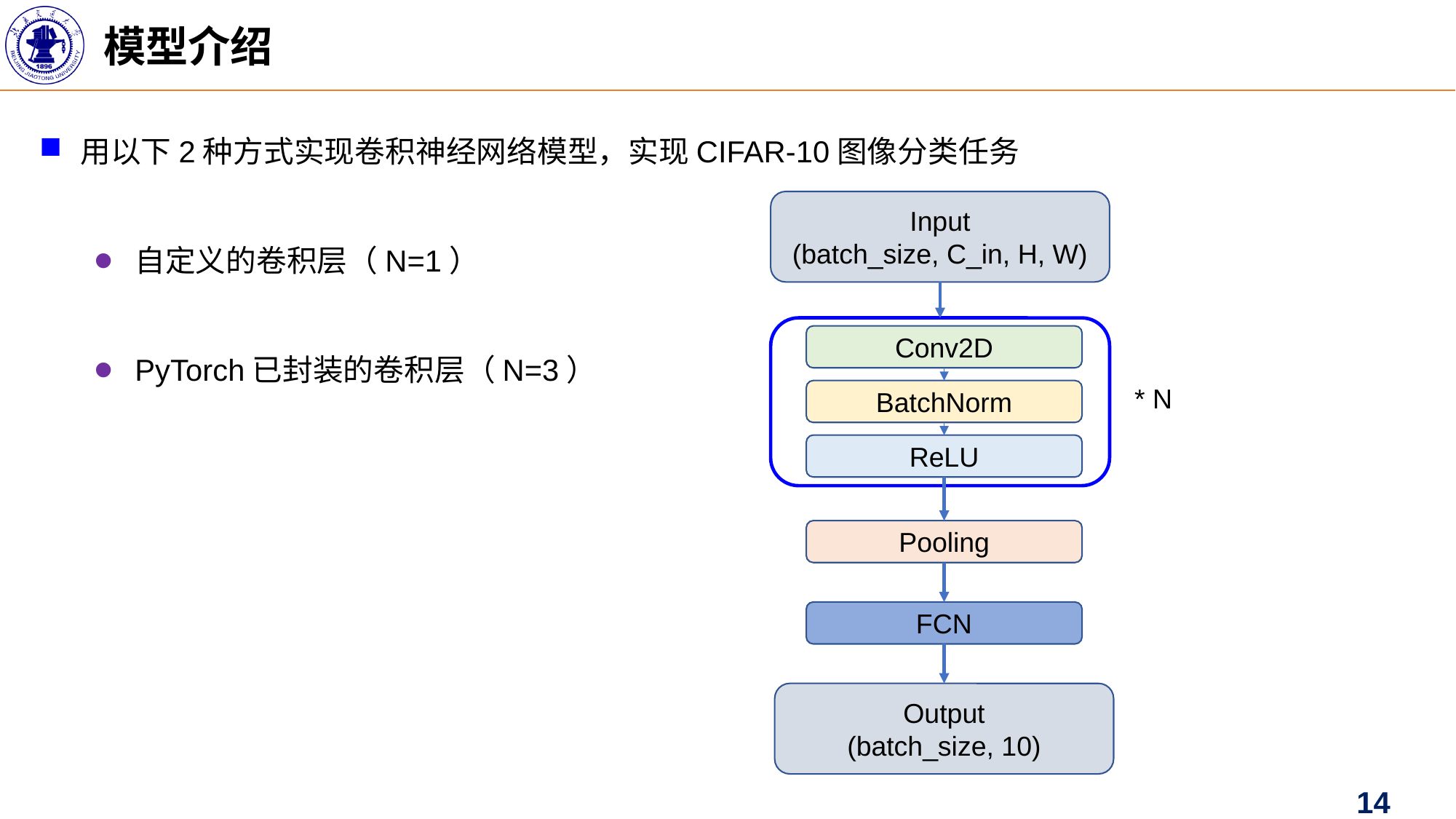

模型介绍
用以下2种方式实现卷积神经网络模型，实现CIFAR-10图像分类任务

自定义的卷积层（N=1）

PyTorch已封装的卷积层（N=3）
Input
(batch_size, C_in, H, W)

Conv2D
* N
BatchNorm
ReLU
Pooling
FCN
Output
(batch_size, 10)